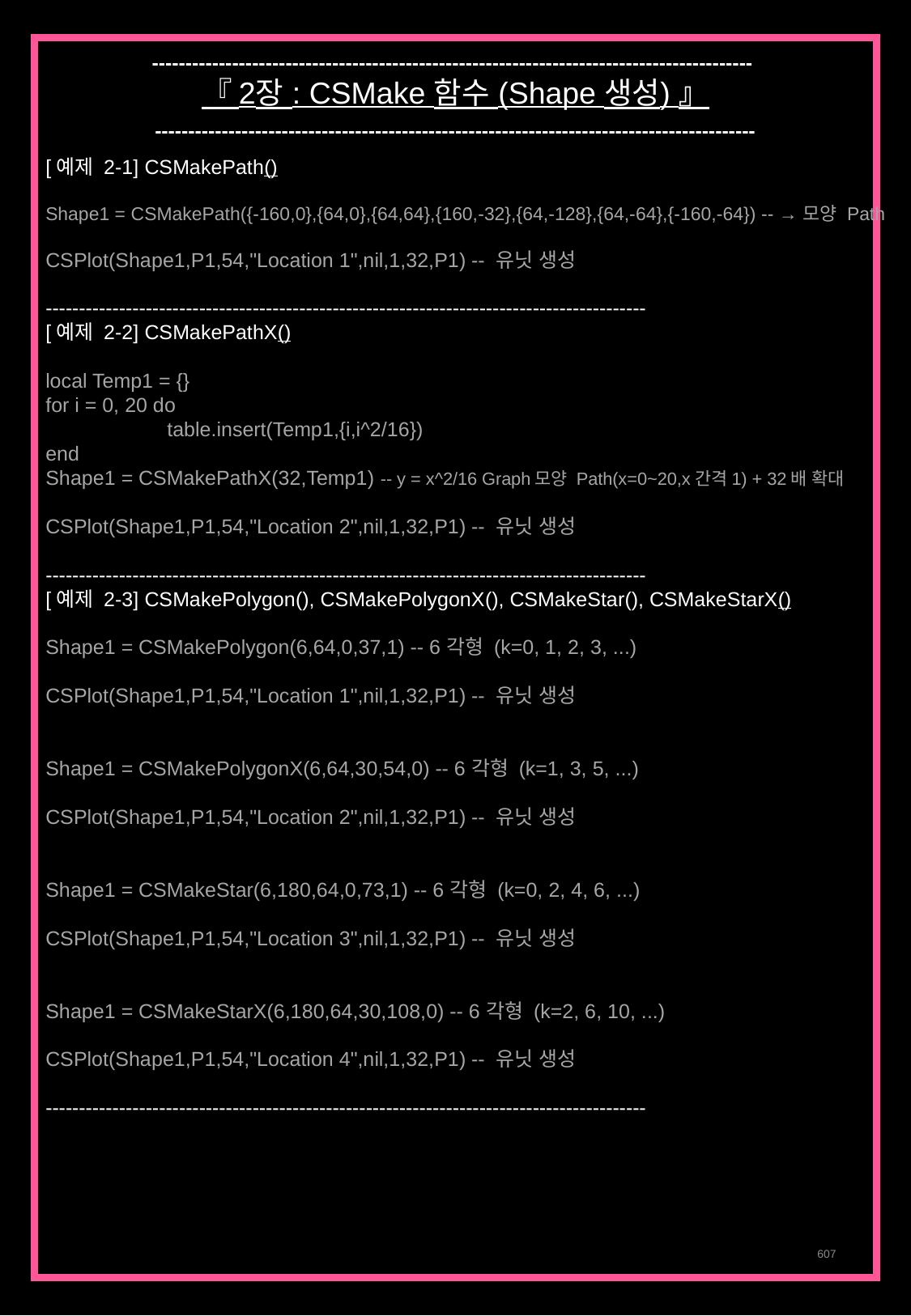

------------------------------------------------------------------------------------------
『 2장 : CSMake 함수 (Shape 생성) 』
------------------------------------------------------------------------------------------
[예제 2-1] CSMakePath()

Shape1 = CSMakePath({-160,0},{64,0},{64,64},{160,-32},{64,-128},{64,-64},{-160,-64}) -- →모양 Path

CSPlot(Shape1,P1,54,"Location 1",nil,1,32,P1) -- 유닛 생성

------------------------------------------------------------------------------------------
[예제 2-2] CSMakePathX()

local Temp1 = {}
for i = 0, 20 do
	table.insert(Temp1,{i,i^2/16})
end
Shape1 = CSMakePathX(32,Temp1) -- y = x^2/16 Graph모양 Path(x=0~20,x간격1) + 32배 확대

CSPlot(Shape1,P1,54,"Location 2",nil,1,32,P1) -- 유닛 생성

------------------------------------------------------------------------------------------
[예제 2-3] CSMakePolygon(), CSMakePolygonX(), CSMakeStar(), CSMakeStarX()

Shape1 = CSMakePolygon(6,64,0,37,1) -- 6각형 (k=0, 1, 2, 3, ...)

CSPlot(Shape1,P1,54,"Location 1",nil,1,32,P1) -- 유닛 생성

Shape1 = CSMakePolygonX(6,64,30,54,0) -- 6각형 (k=1, 3, 5, ...)

CSPlot(Shape1,P1,54,"Location 2",nil,1,32,P1) -- 유닛 생성

Shape1 = CSMakeStar(6,180,64,0,73,1) -- 6각형 (k=0, 2, 4, 6, ...)

CSPlot(Shape1,P1,54,"Location 3",nil,1,32,P1) -- 유닛 생성

Shape1 = CSMakeStarX(6,180,64,30,108,0) -- 6각형 (k=2, 6, 10, ...)

CSPlot(Shape1,P1,54,"Location 4",nil,1,32,P1) -- 유닛 생성

------------------------------------------------------------------------------------------
607